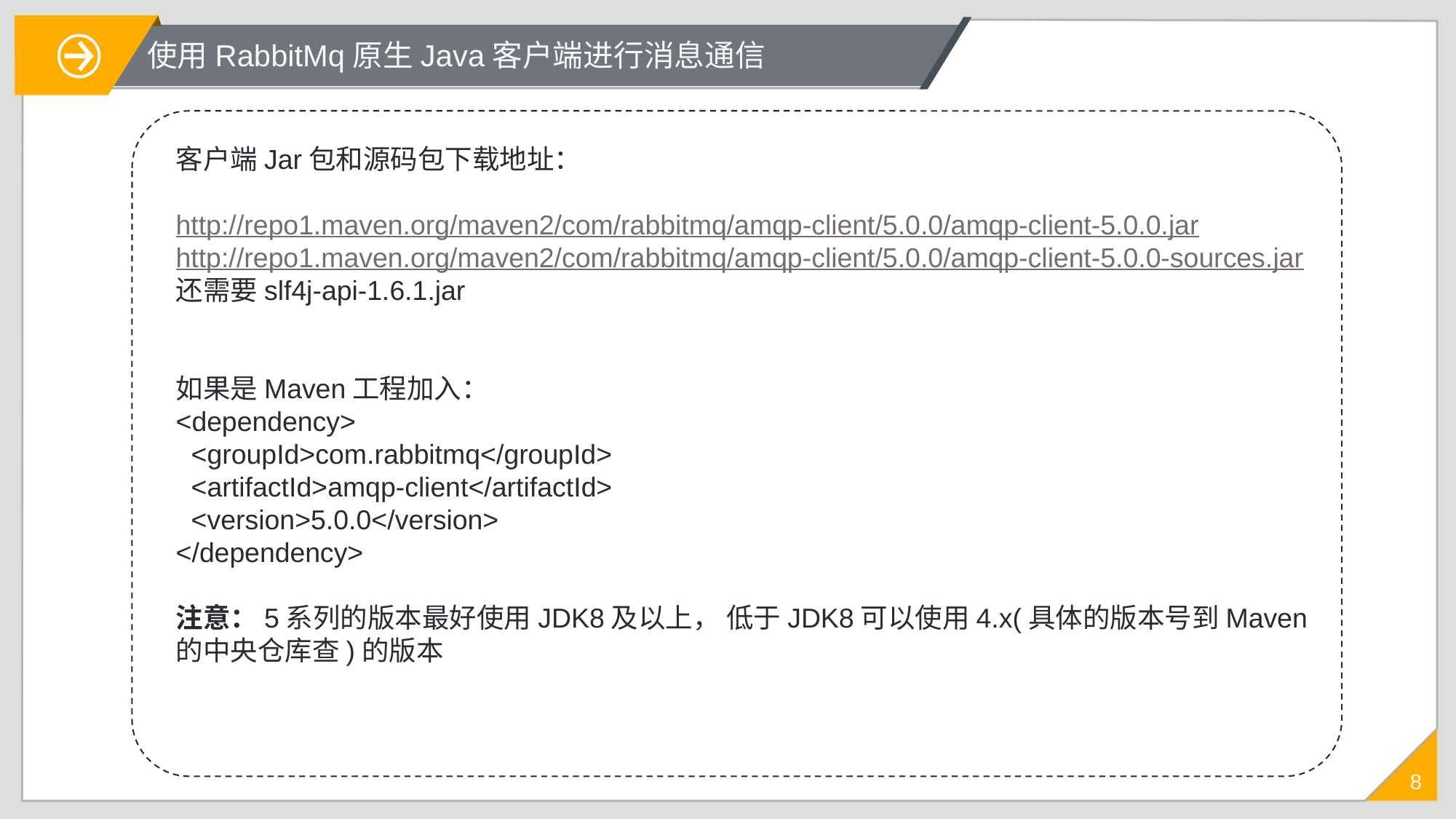

使用RabbitMq原生Java客户端进行消息通信

客户端Jar包和源码包下载地址：

http://repo1.maven.org/maven2/com/rabbitmq/amqp-client/5.0.0/amqp-client-5.0.0.jar
http://repo1.maven.org/maven2/com/rabbitmq/amqp-client/5.0.0/amqp-client-5.0.0-sources.jar
还需要slf4j-api-1.6.1.jar

如果是Maven工程加入：
<dependency>
  <groupId>com.rabbitmq</groupId>
  <artifactId>amqp-client</artifactId>
  <version>5.0.0</version>
</dependency>

注意：5系列的版本最好使用JDK8及以上， 低于JDK8可以使用4.x(具体的版本号到Maven的中央仓库查)的版本